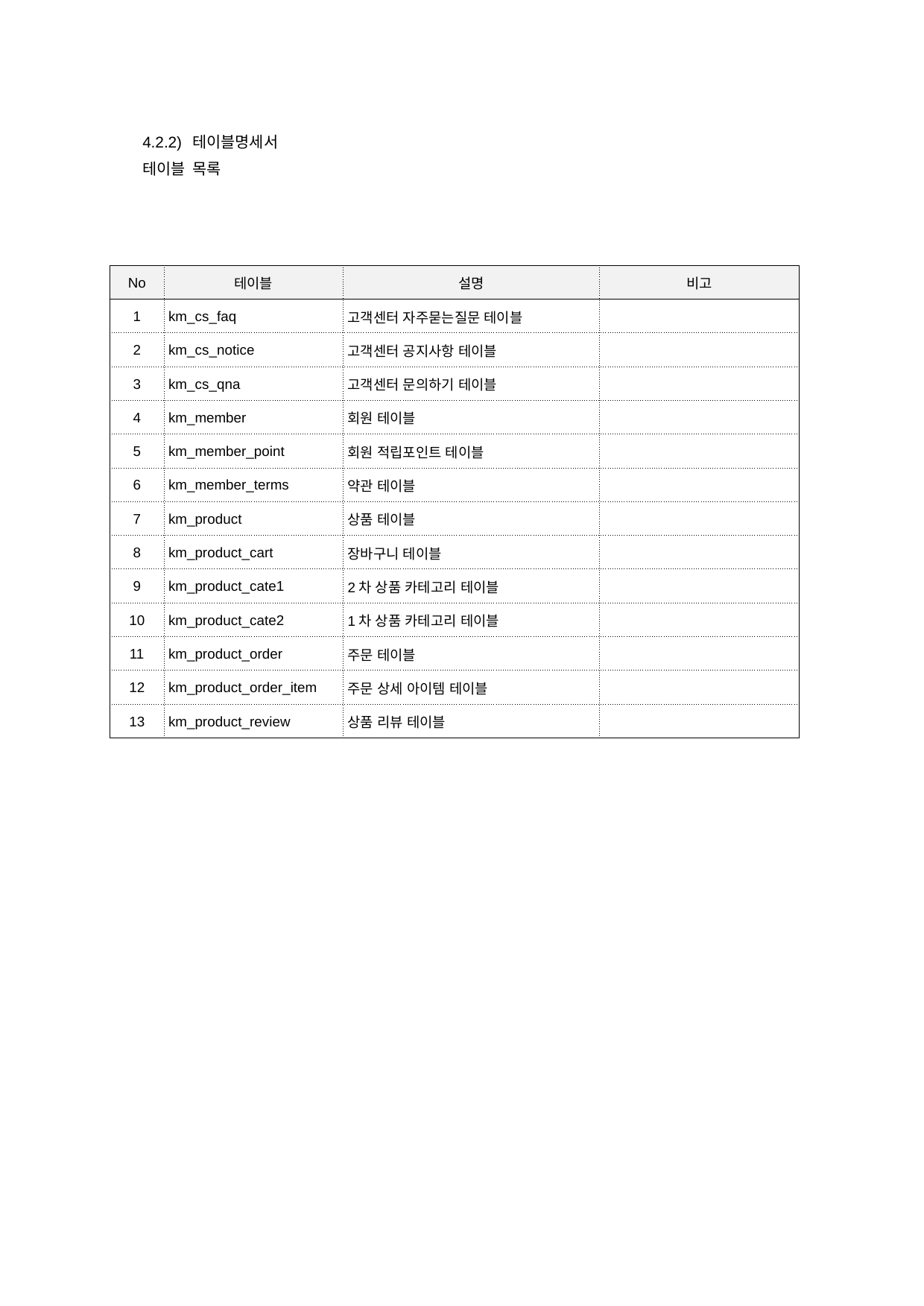

4.2.2) 테이블명세서
테이블 목록
| No | 테이블 | 설명 | 비고 |
| --- | --- | --- | --- |
| 1 | km\_cs\_faq | 고객센터 자주묻는질문 테이블 |  |
| 2 | km\_cs\_notice | 고객센터 공지사항 테이블 |  |
| 3 | km\_cs\_qna | 고객센터 문의하기 테이블 |  |
| 4 | km\_member | 회원 테이블 |  |
| 5 | km\_member\_point | 회원 적립포인트 테이블 |  |
| 6 | km\_member\_terms | 약관 테이블 |  |
| 7 | km\_product | 상품 테이블 |  |
| 8 | km\_product\_cart | 장바구니 테이블 |  |
| 9 | km\_product\_cate1 | 2차 상품 카테고리 테이블 |  |
| 10 | km\_product\_cate2 | 1차 상품 카테고리 테이블 |  |
| 11 | km\_product\_order | 주문 테이블 |  |
| 12 | km\_product\_order\_item | 주문 상세 아이템 테이블 |  |
| 13 | km\_product\_review | 상품 리뷰 테이블 |  |